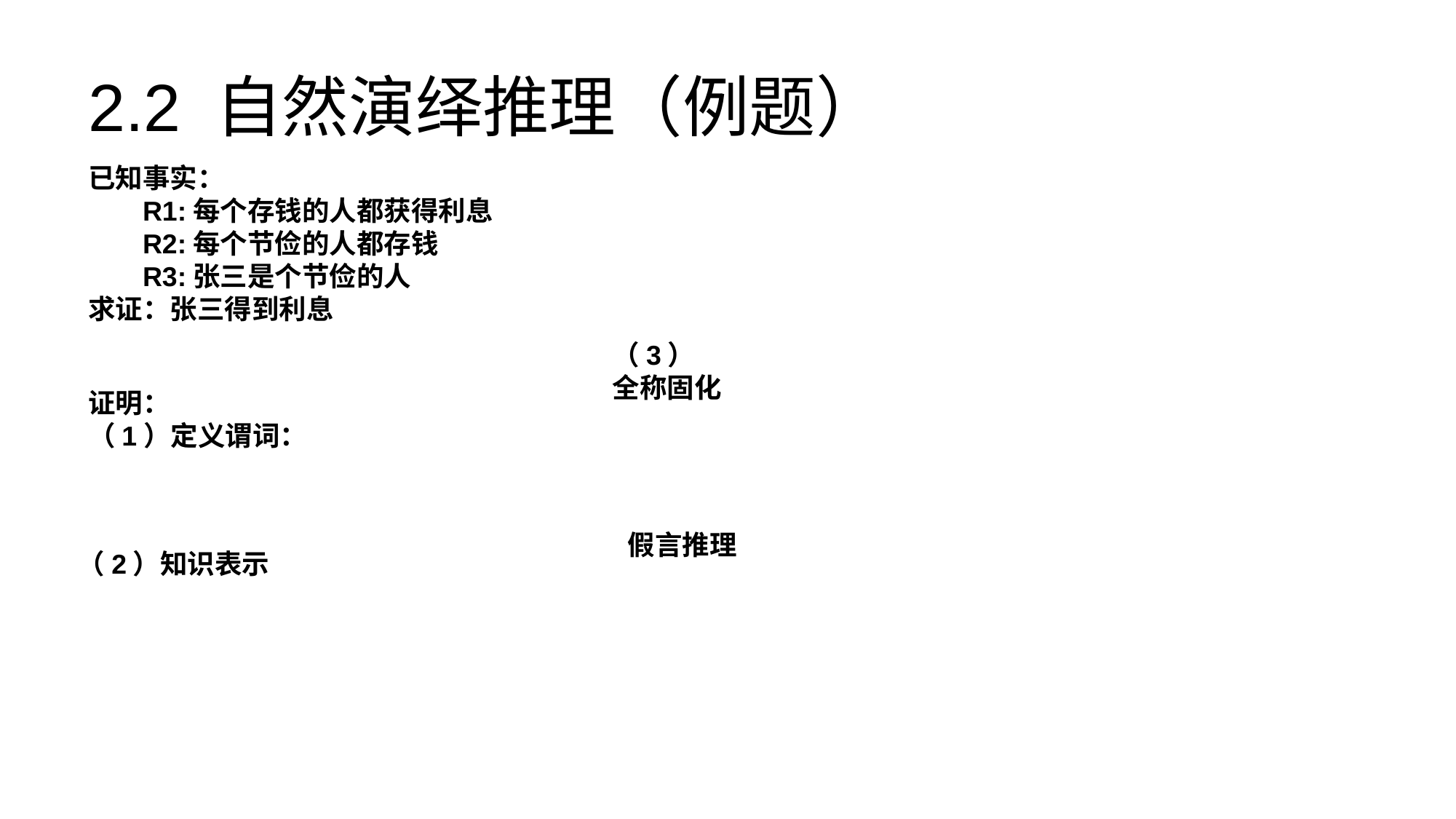

# 2.2 自然演绎推理（例题）
已知事实：
R1:每个存钱的人都获得利息
R2:每个节俭的人都存钱
R3:张三是个节俭的人
求证：张三得到利息

（3）
全称固化

证明：
（1）定义谓词：

假言推理

（2）知识表示